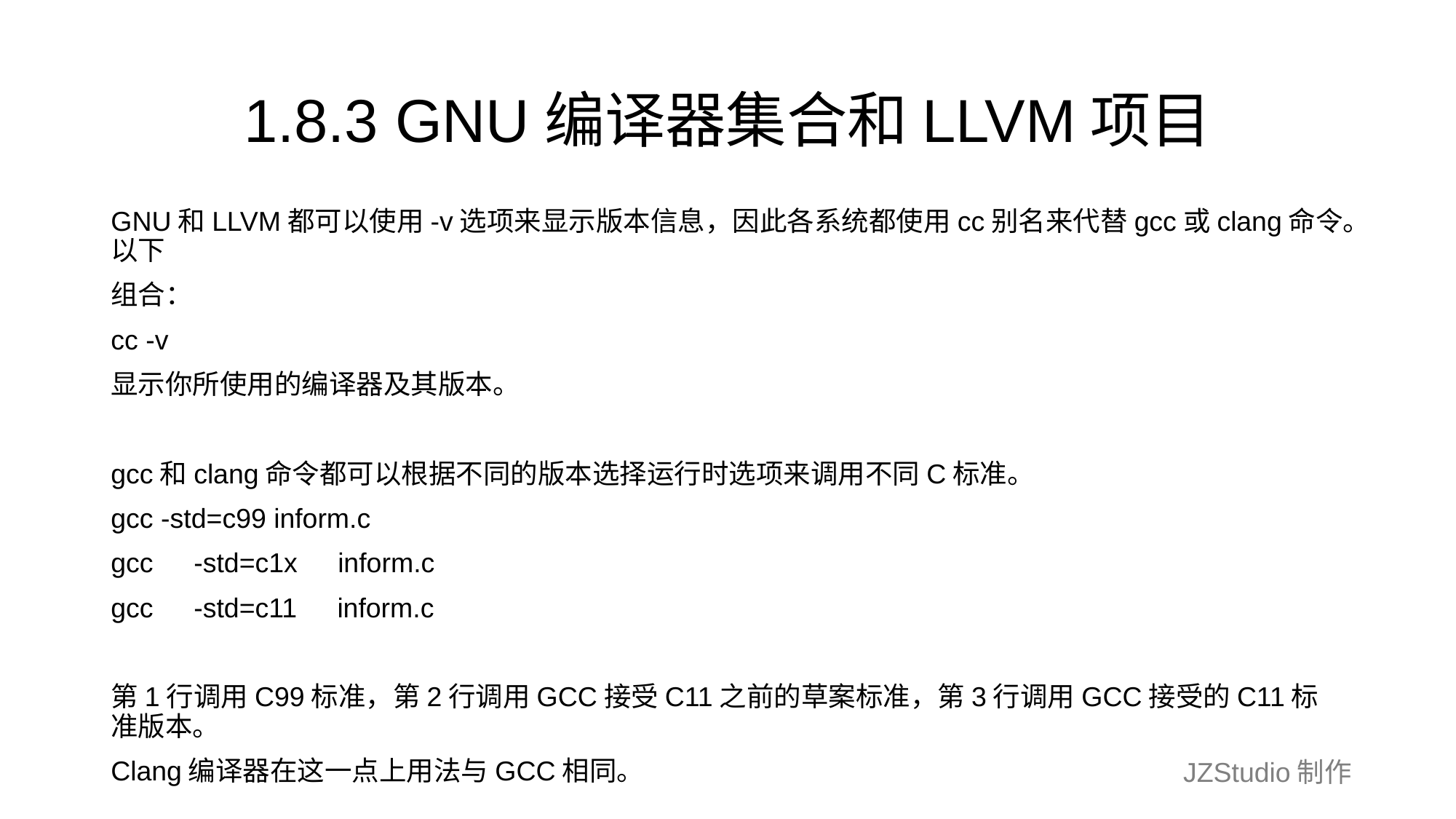

# 1.8.3 GNU编译器集合和LLVM项目
GNU和LLVM都可以使用-v选项来显示版本信息，因此各系统都使用cc别名来代替gcc或clang命令。以下
组合：
cc -v
显示你所使用的编译器及其版本。

gcc和clang命令都可以根据不同的版本选择运行时选项来调用不同C标准。
gcc -std=c99 inform.c
gcc　-std=c1x　inform.c
gcc　-std=c11　inform.c

第1行调用C99标准，第2行调用GCC接受C11之前的草案标准，第3行调用GCC接受的C11标准版本。
Clang编译器在这一点上用法与GCC相同。